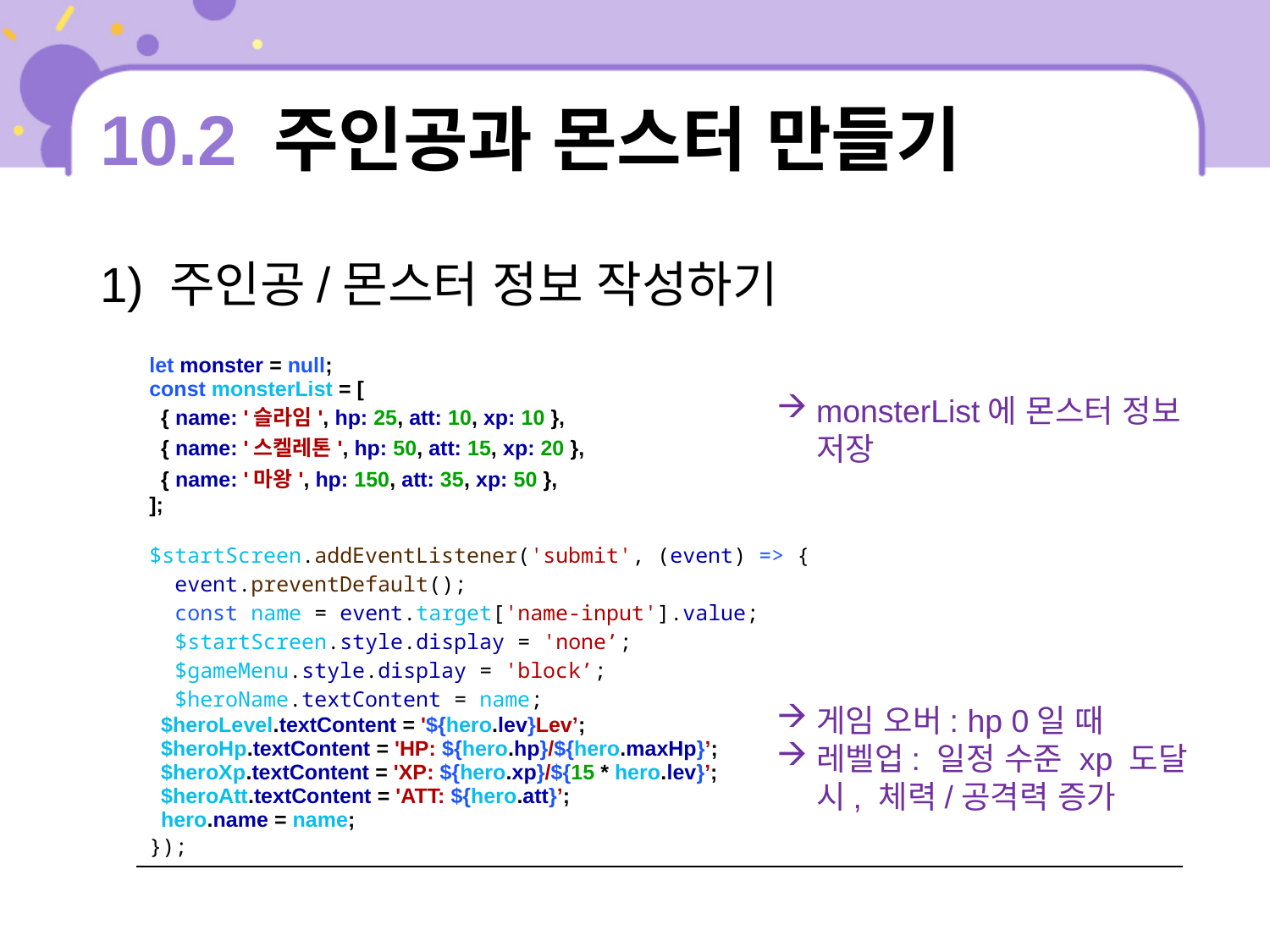

# 10.2 주인공과 몬스터 만들기
1) 주인공/몬스터 정보 작성하기

| let monster = null; const monsterList = [ { name: '슬라임', hp: 25, att: 10, xp: 10 }, { name: '스켈레톤', hp: 50, att: 15, xp: 20 }, { name: '마왕', hp: 150, att: 35, xp: 50 }, ]; $startScreen.addEventListener('submit', (event) => { event.preventDefault(); const name = event.target['name-input'].value; $startScreen.style.display = 'none’; $gameMenu.style.display = 'block’; $heroName.textContent = name; $heroLevel.textContent = '${hero.lev}Lev’; $heroHp.textContent = 'HP: ${hero.hp}/${hero.maxHp}’; $heroXp.textContent = 'XP: ${hero.xp}/${15 \* hero.lev}’; $heroAtt.textContent = 'ATT: ${hero.att}’; hero.name = name; }); |
| --- |
monsterList에 몬스터 정보 저장
게임 오버: hp 0일 때
레벨업: 일정 수준 xp 도달 시, 체력/공격력 증가